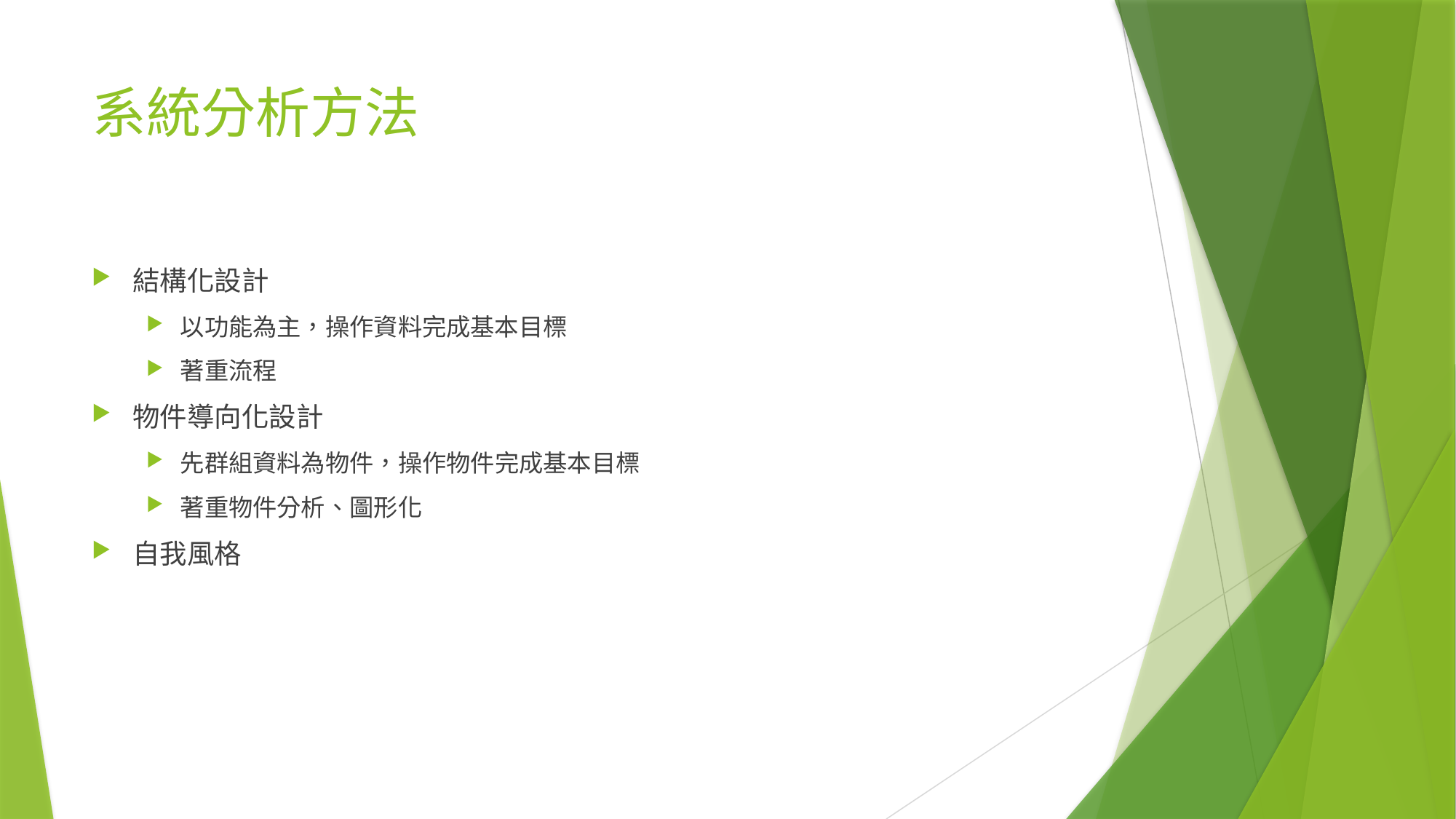

# 系統分析方法
結構化設計
以功能為主，操作資料完成基本目標
著重流程
物件導向化設計
先群組資料為物件，操作物件完成基本目標
著重物件分析、圖形化
自我風格